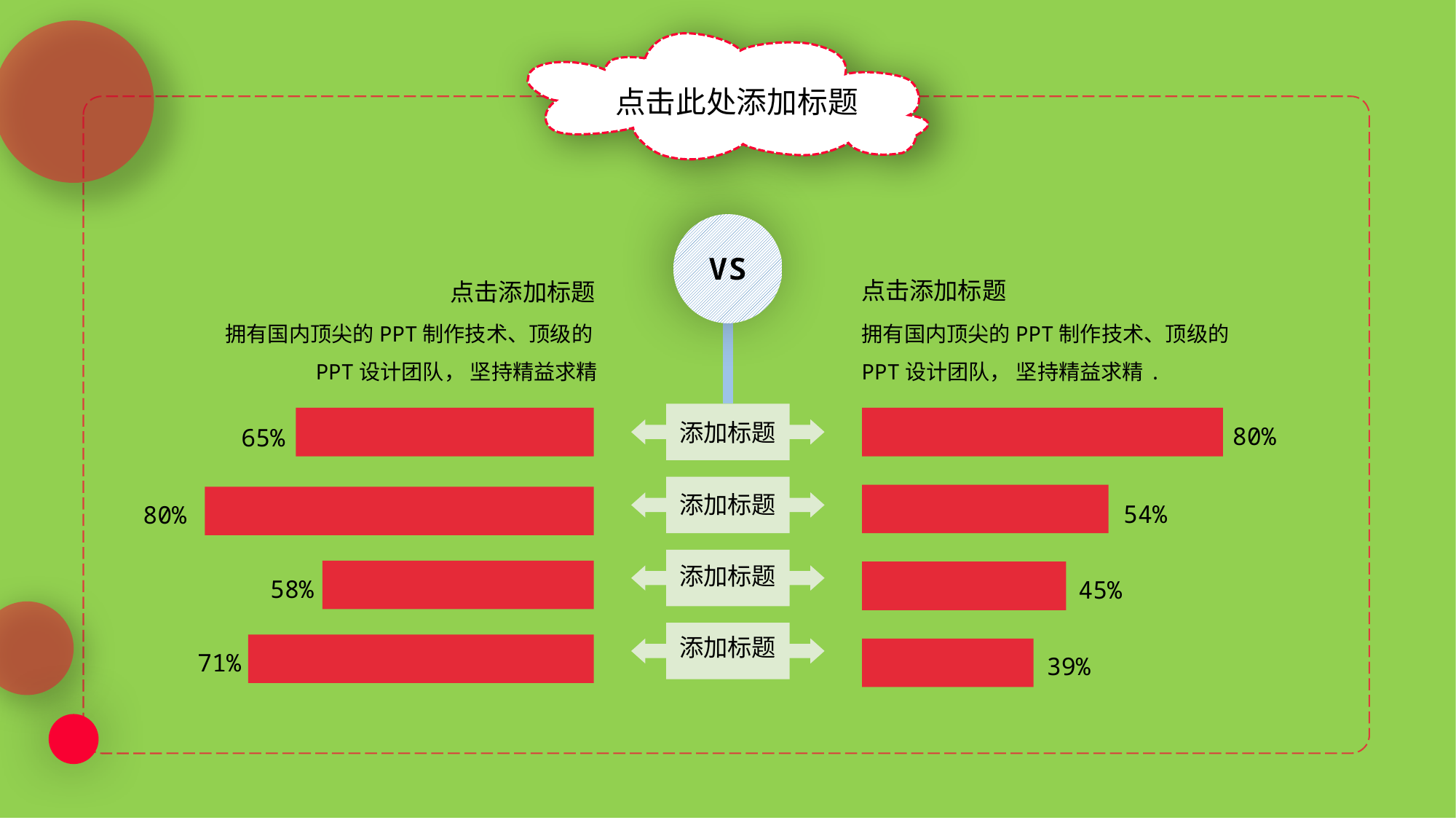

点击此处添加标题

VS
点击添加标题
拥有国内顶尖的PPT制作技术、顶级的PPT设计团队， 坚持精益求精.
点击添加标题
拥有国内顶尖的PPT制作技术、顶级的PPT设计团队， 坚持精益求精
80%
65%

添加标题

54%
80%
添加标题

58%
45%
添加标题

添加标题
71%
39%